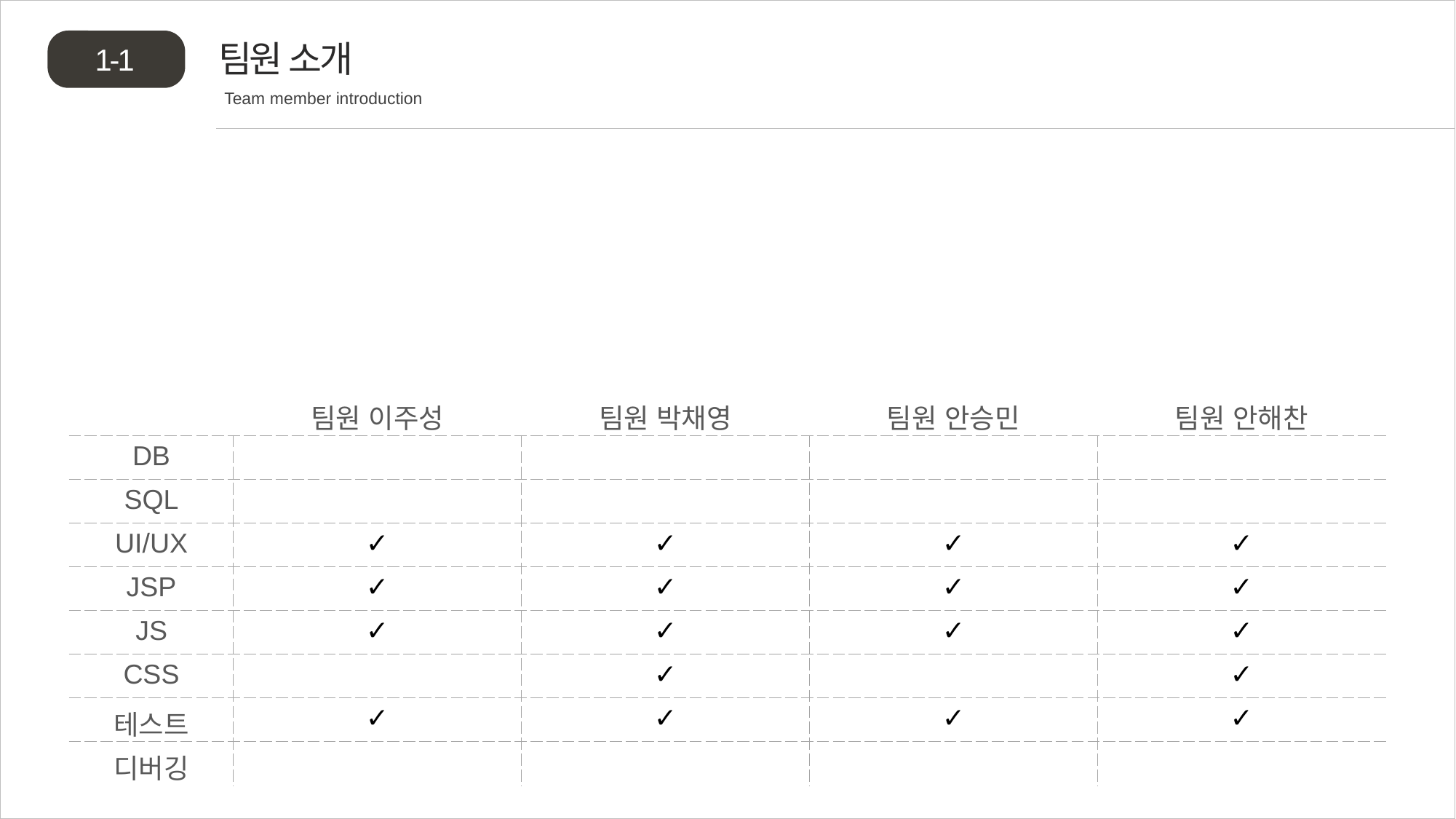

팀원 소개
1-1
Team member introduction
|  | 팀원 이주성 | 팀원 박채영 | 팀원 안승민 | 팀원 안해찬 |
| --- | --- | --- | --- | --- |
| DB |  |  |  |  |
| SQL |  |  |  |  |
| UI/UX | ✓ | ✓ | ✓ | ✓ |
| JSP | ✓ | ✓ | ✓ | ✓ |
| JS | ✓ | ✓ | ✓ | ✓ |
| CSS |  | ✓ |  | ✓ |
| 테스트 | ✓ | ✓ | ✓ | ✓ |
| 디버깅 |  |  |  |  |